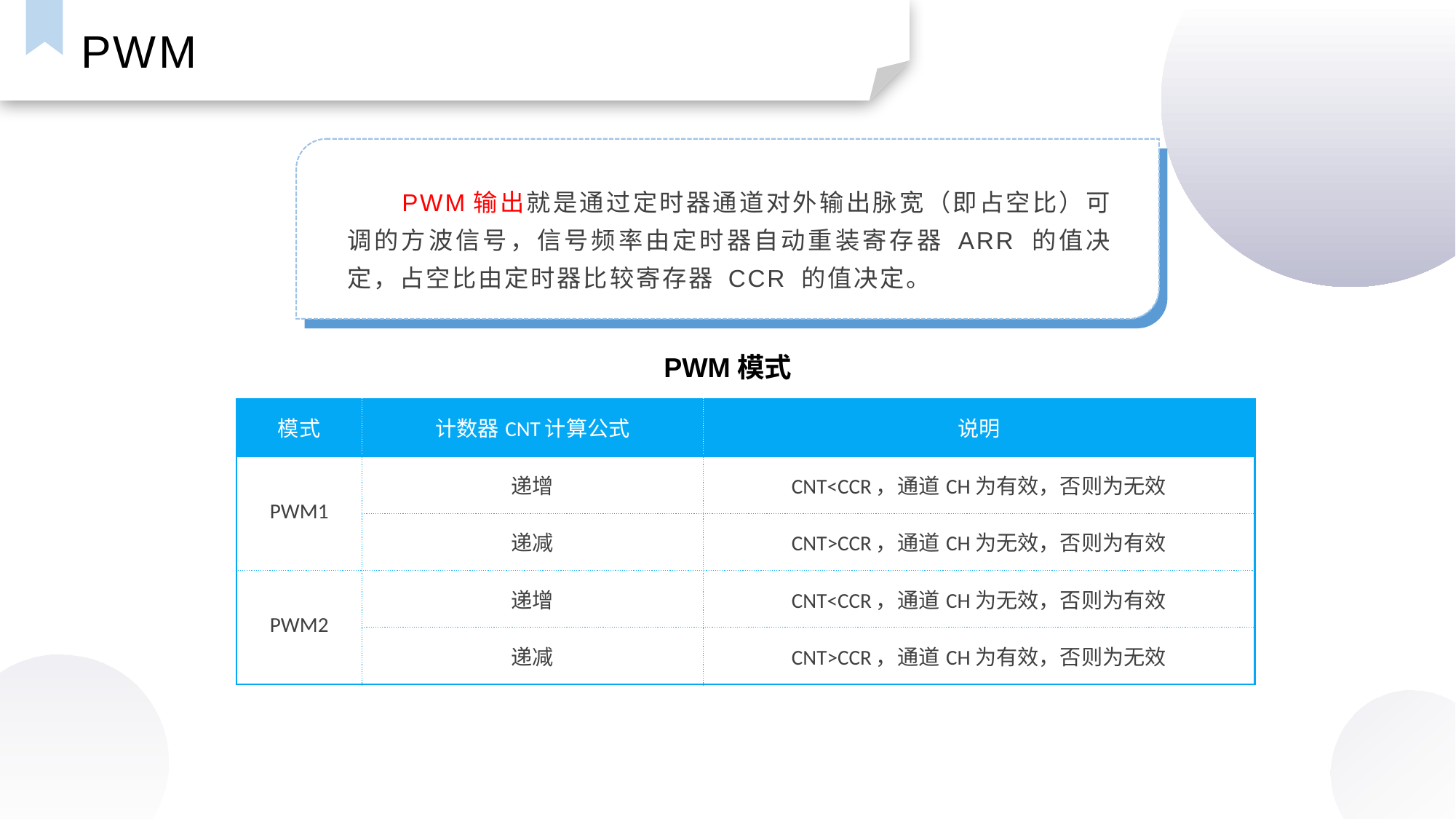

PWM

PWM输出就是通过定时器通道对外输出脉宽（即占空比）可调的方波信号，信号频率由定时器自动重装寄存器 ARR 的值决定，占空比由定时器比较寄存器 CCR 的值决定。
PWM模式
| 模式 | 计数器CNT计算公式 | 说明 |
| --- | --- | --- |
| PWM1 | 递增 | CNT<CCR，通道CH为有效，否则为无效 |
|  | 递减 | CNT>CCR，通道CH为无效，否则为有效 |
| PWM2 | 递增 | CNT<CCR，通道CH为无效，否则为有效 |
|  | 递减 | CNT>CCR，通道CH为有效，否则为无效 |